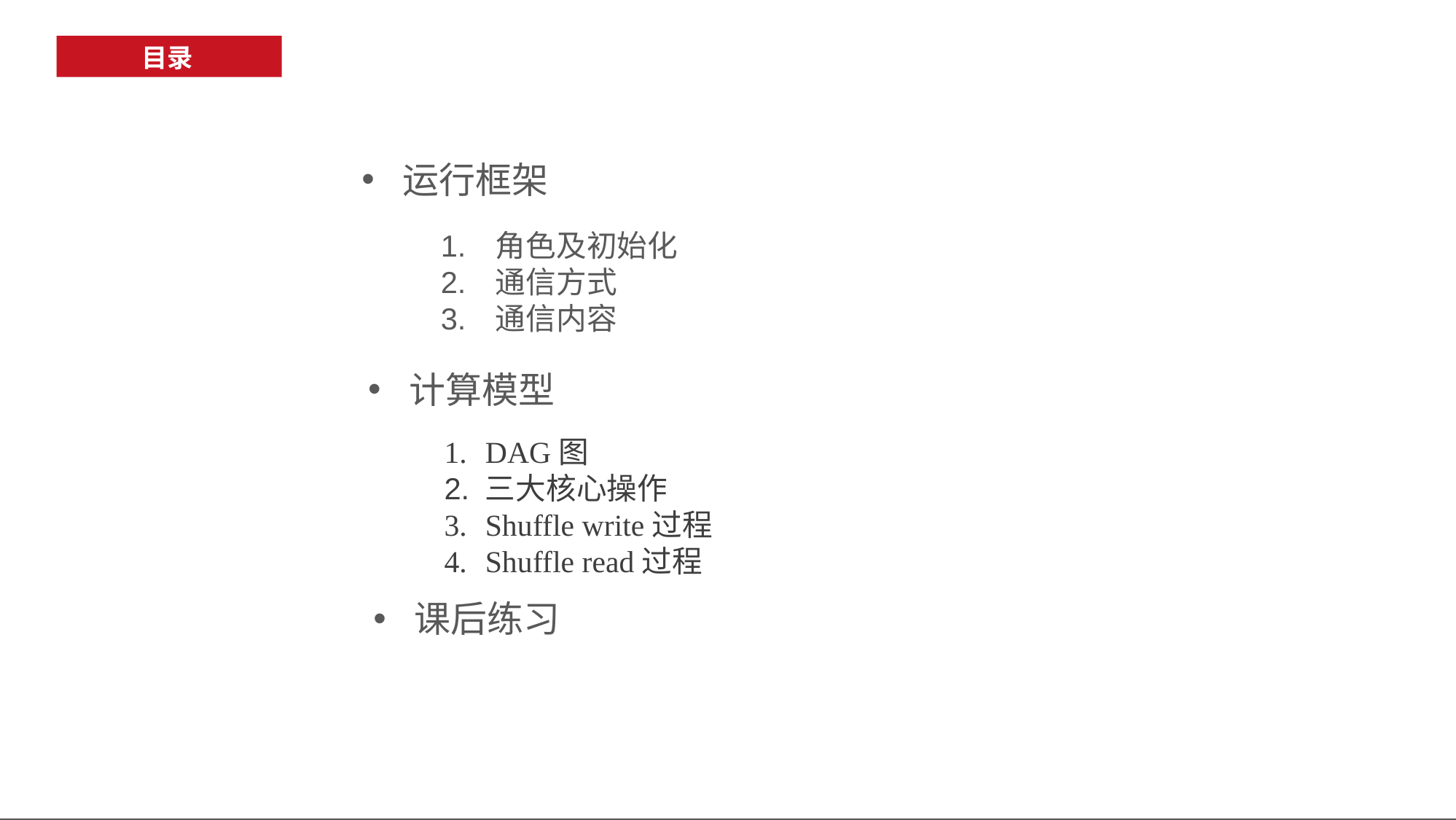

目录
运行框架
角色及初始化
通信方式
通信内容
计算模型
DAG图
三大核心操作
Shuffle write过程
Shuffle read过程
质量第一、诚信为本
课后练习